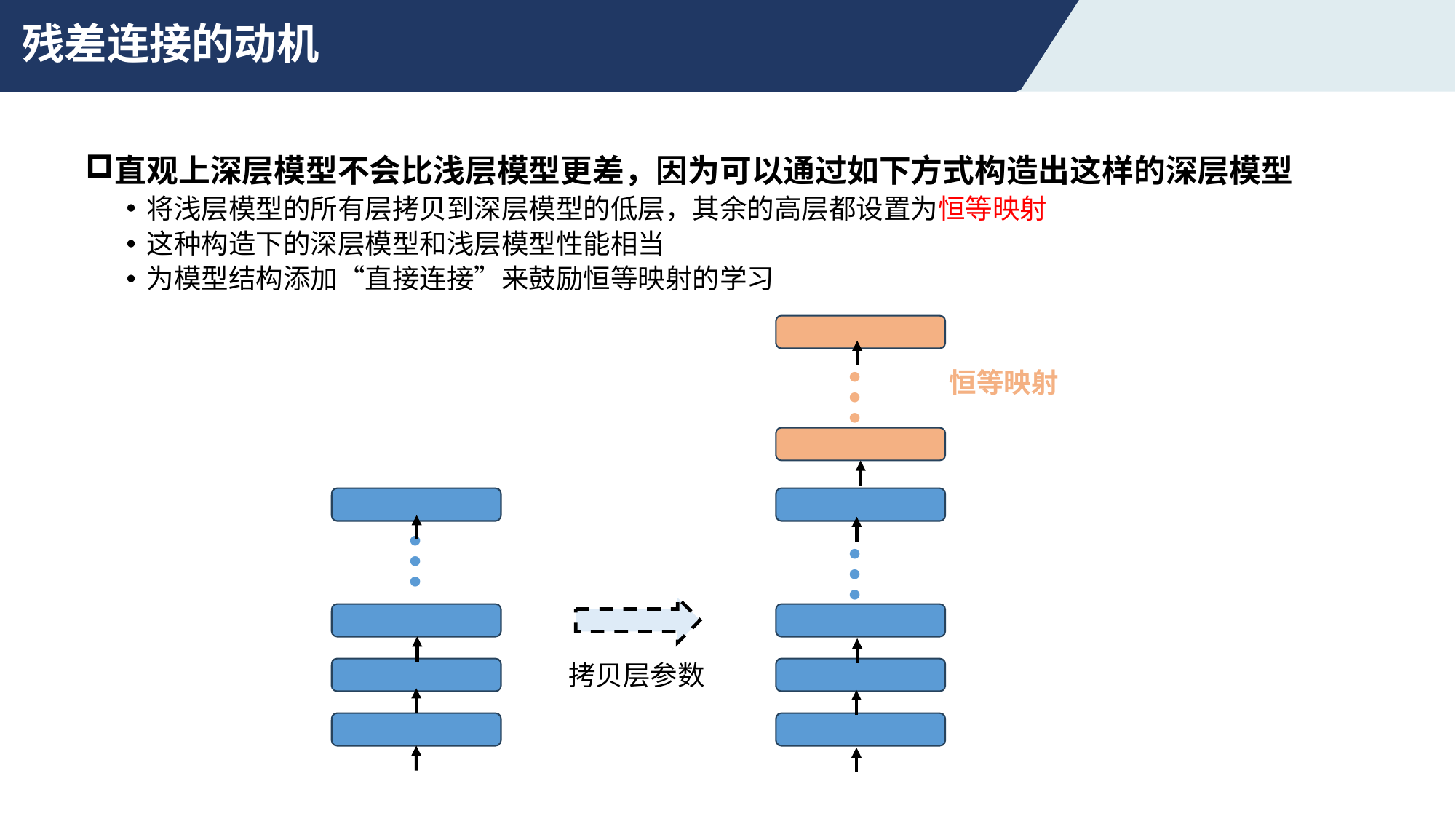

# 残差连接的动机

直观上深层模型不会比浅层模型更差，因为可以通过如下方式构造出这样的深层模型
将浅层模型的所有层拷贝到深层模型的低层，其余的高层都设置为恒等映射
这种构造下的深层模型和浅层模型性能相当
为模型结构添加“直接连接”来鼓励恒等映射的学习

…

…

恒等映射

…

拷贝层参数